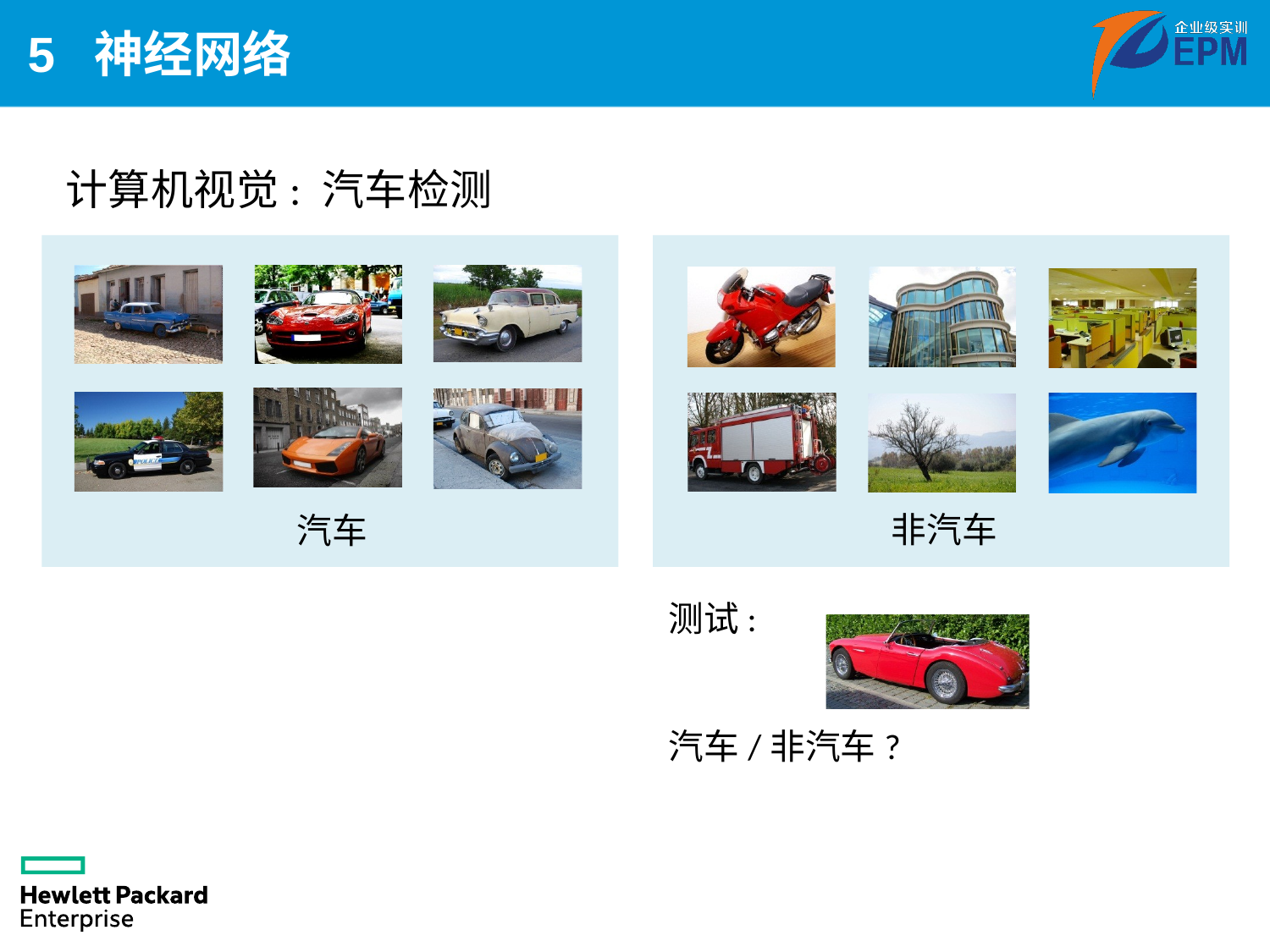

# 5  神经网络
计算机视觉: 汽车检测

非汽车
汽车
测试:

汽车/非汽车?